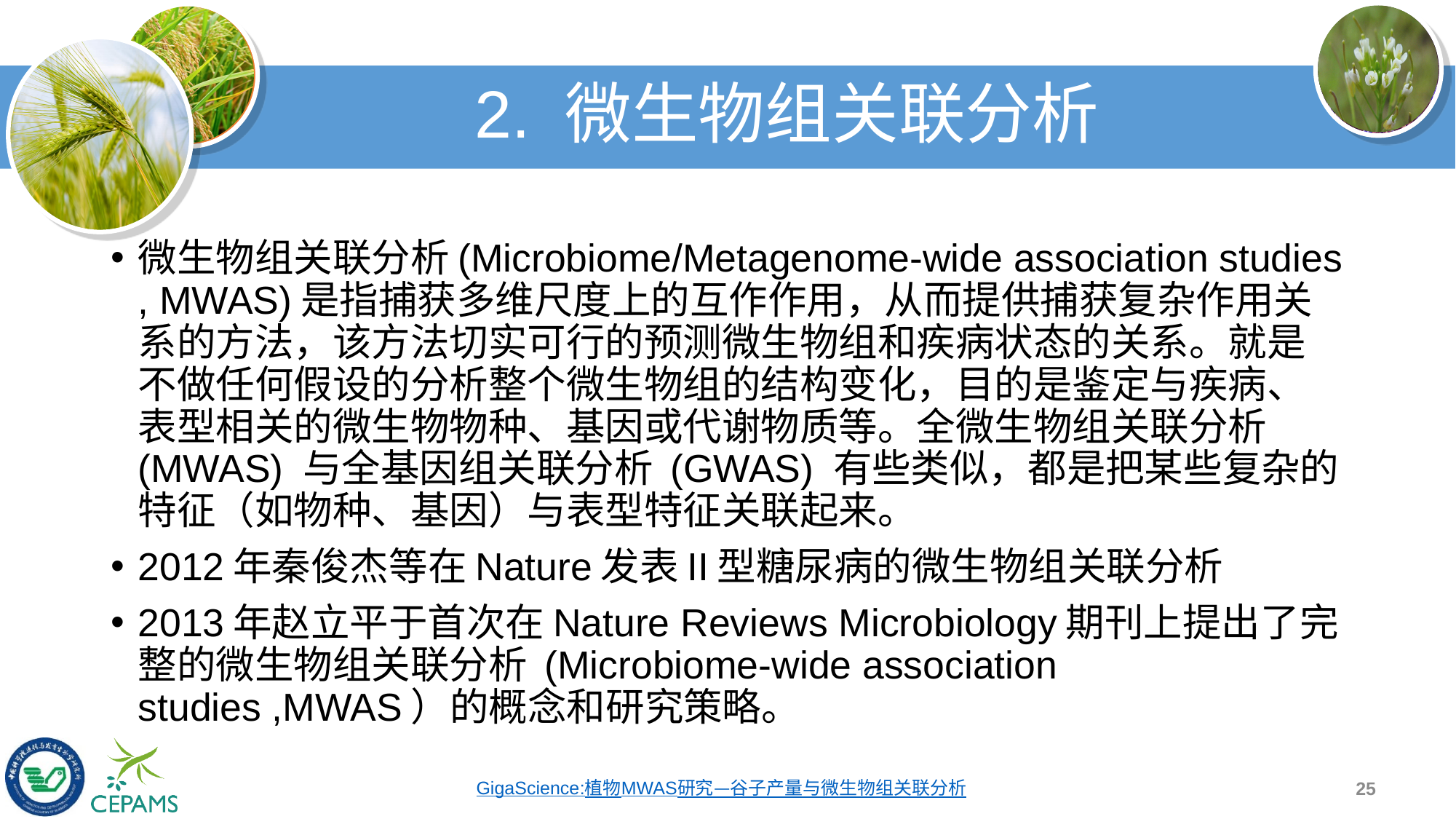

# 2. 微生物组关联分析
微生物组关联分析(Microbiome/Metagenome-wide association studies , MWAS)是指捕获多维尺度上的互作作用，从而提供捕获复杂作用关系的方法，该方法切实可行的预测微生物组和疾病状态的关系。就是不做任何假设的分析整个微生物组的结构变化，目的是鉴定与疾病、表型相关的微生物物种、基因或代谢物质等。全微生物组关联分析 (MWAS) 与全基因组关联分析 (GWAS) 有些类似，都是把某些复杂的特征（如物种、基因）与表型特征关联起来。
2012年秦俊杰等在Nature发表II型糖尿病的微生物组关联分析
2013年赵立平于首次在Nature Reviews Microbiology期刊上提出了完整的微生物组关联分析 (Microbiome-wide association studies ,MWAS）的概念和研究策略。
25
GigaScience:植物MWAS研究—谷子产量与微生物组关联分析